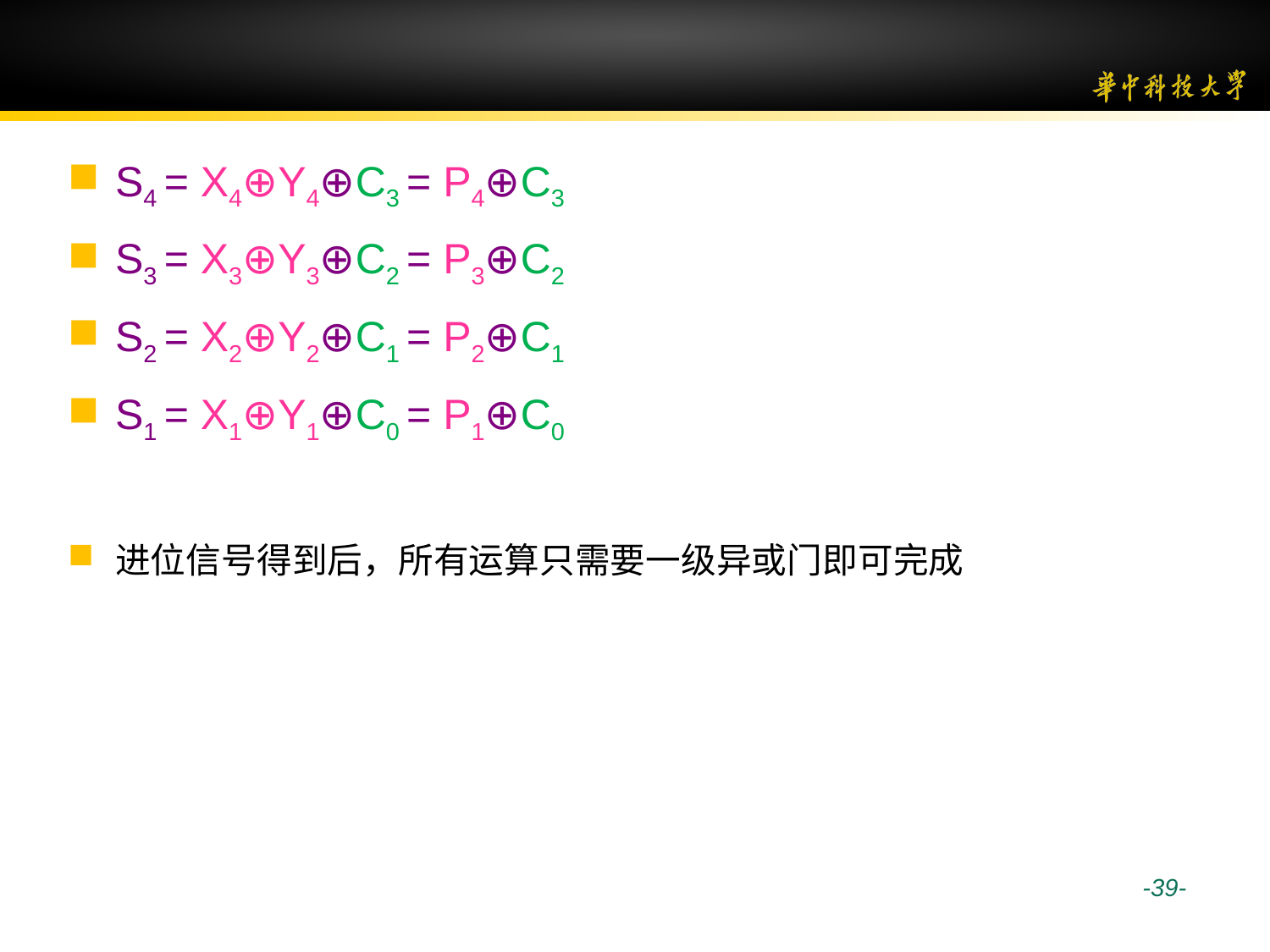

#
S4 = X4⊕Y4⊕C3 = P4⊕C3
S3 = X3⊕Y3⊕C2 = P3⊕C2
S2 = X2⊕Y2⊕C1 = P2⊕C1
S1 = X1⊕Y1⊕C0 = P1⊕C0

进位信号得到后，所有运算只需要一级异或门即可完成

 -39-